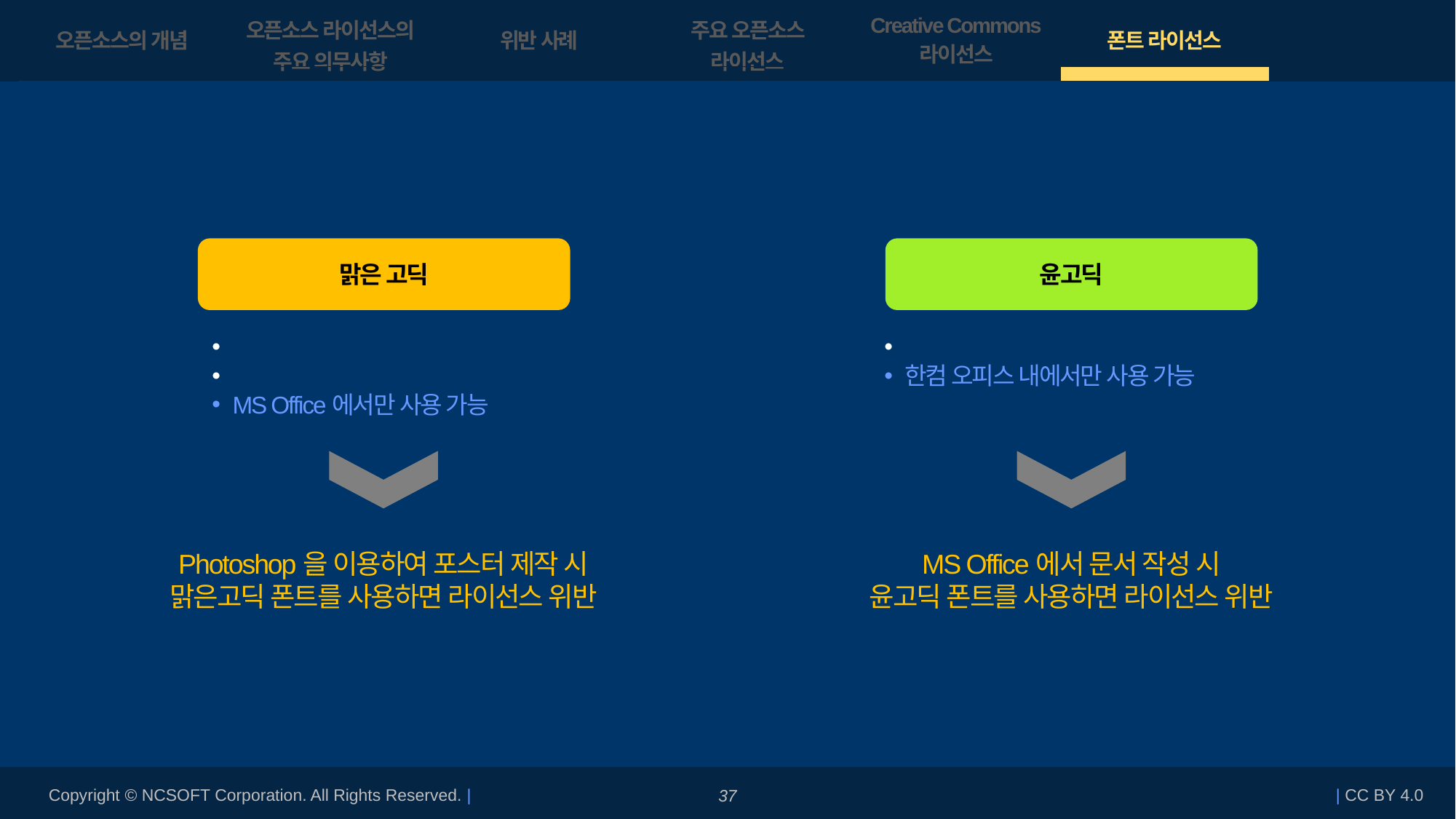

| 오픈소스의 개념 | 오픈소스 라이선스의 주요 의무사항 | 위반 사례 | 주요 오픈소스 라이선스 | Creative Commons 라이선스 | 폰트 라이선스 |
| --- | --- | --- | --- | --- | --- |
|  |  |  |  |  |  |
무료로 제공되는 폰트라도 라이선스가 있기 때문에 사용 가능한 조건을 확인해야 합니다.
맑은 고딕
윤고딕
산돌 커뮤니케이션에서 제작
저작권은 마이크로소프트에서 보유
MS Office에서만 사용 가능
한컴 오피스를 설치하면 자동으로 설치
한컴 오피스 내에서만 사용 가능

Photoshop을 이용하여 포스터 제작 시
맑은고딕 폰트를 사용하면 라이선스 위반
MS Office에서 문서 작성 시
윤고딕 폰트를 사용하면 라이선스 위반